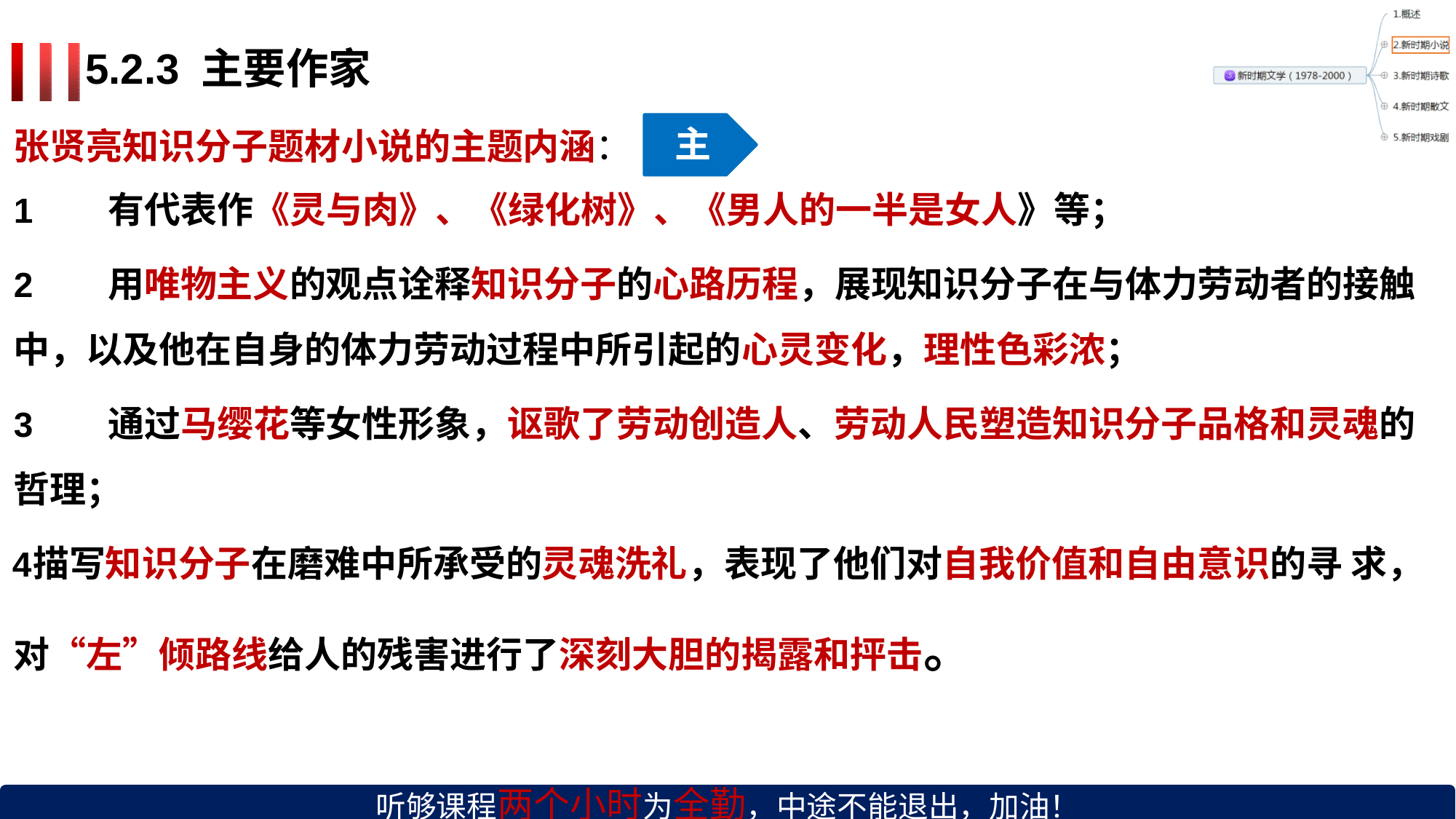

# 5.2.3 主要作家

主
张贤亮知识分子题材小说的主题内涵：
有代表作《灵与肉》、《绿化树》、《男人的一半是女人》等；
用唯物主义的观点诠释知识分子的心路历程，展现知识分子在与体力劳动者的接触
中，以及他在自身的体力劳动过程中所引起的心灵变化，理性色彩浓；
通过马缨花等女性形象，讴歌了劳动创造人、劳动人民塑造知识分子品格和灵魂的
哲理；
描写知识分子在磨难中所承受的灵魂洗礼，表现了他们对自我价值和自由意识的寻 求，对“左”倾路线给人的残害进行了深刻大胆的揭露和抨击。

听够课程两个小时为全勤，中途不能退出，加油！